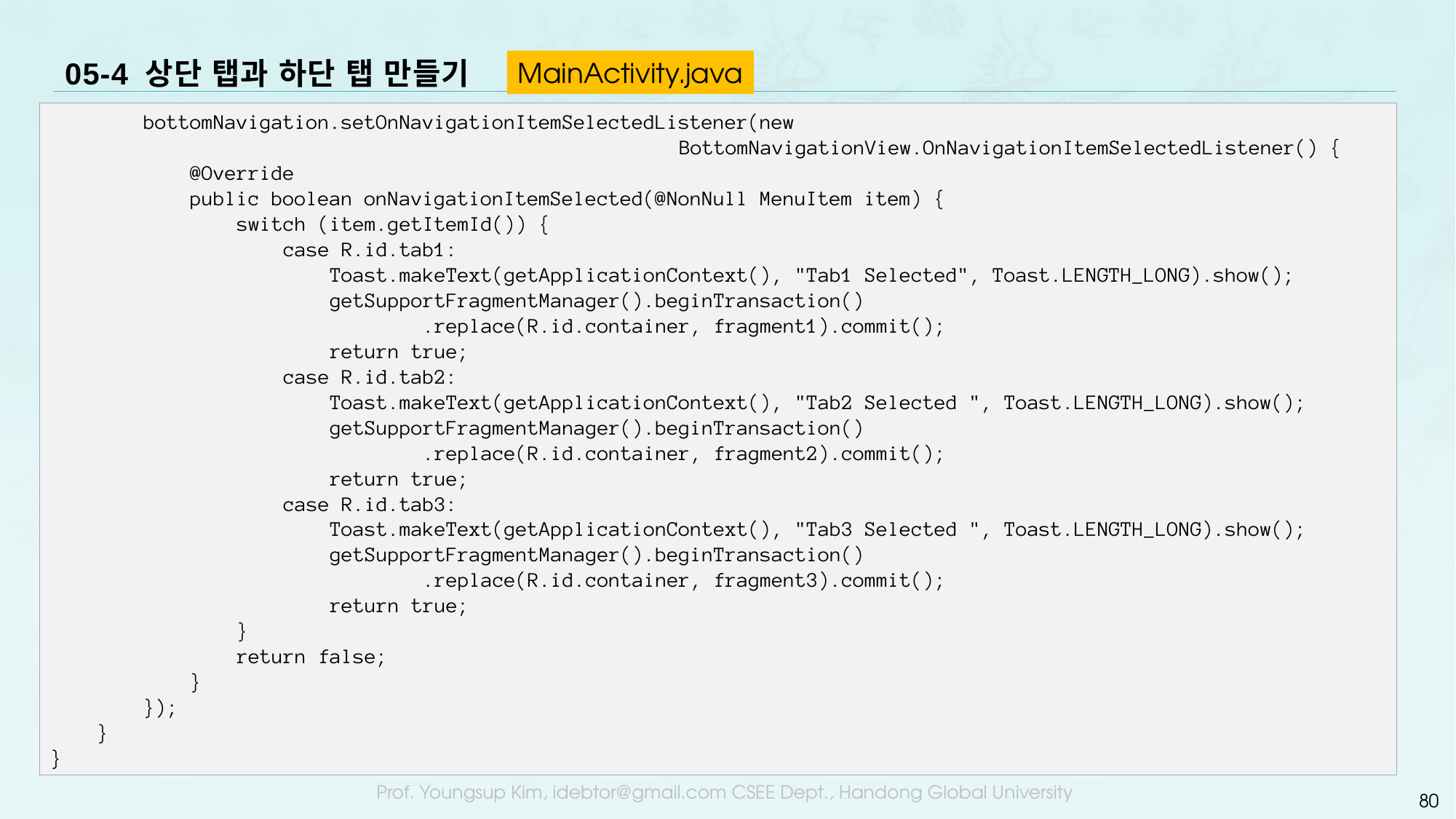

# 05-4 상단 탭과 하단 탭 만들기
MainActivity.java

        bottomNavigation.setOnNavigationItemSelectedListener(new
                                                      BottomNavigationView.OnNavigationItemSelectedListener() {
            @Override
            public boolean onNavigationItemSelected(@NonNull MenuItem item) {
                switch (item.getItemId()) {
                    case R.id.tab1:
                        Toast.makeText(getApplicationContext(), "Tab1 Selected", Toast.LENGTH_LONG).show();
                        getSupportFragmentManager().beginTransaction()
                                .replace(R.id.container, fragment1).commit();
                        return true;
                    case R.id.tab2:
                        Toast.makeText(getApplicationContext(), "Tab2 Selected ", Toast.LENGTH_LONG).show();
                        getSupportFragmentManager().beginTransaction()
                                .replace(R.id.container, fragment2).commit();
                        return true;
                    case R.id.tab3:
                        Toast.makeText(getApplicationContext(), "Tab3 Selected ", Toast.LENGTH_LONG).show();
                        getSupportFragmentManager().beginTransaction()
                                .replace(R.id.container, fragment3).commit();
                        return true;
                }
                return false;
            }
        });
    }
}
80